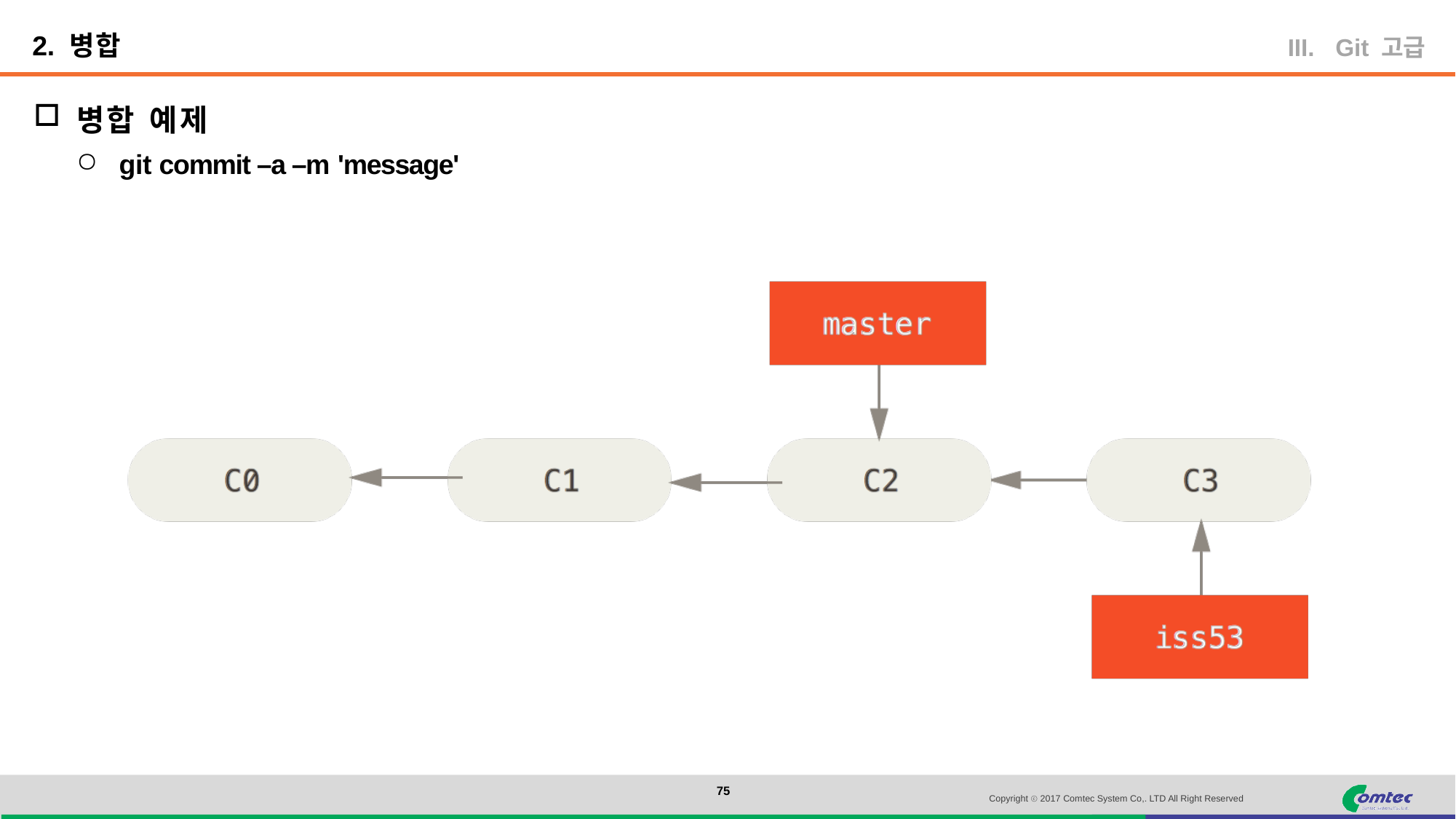

2. 병합
Git 고급
병합 예제
git commit –a –m 'message'